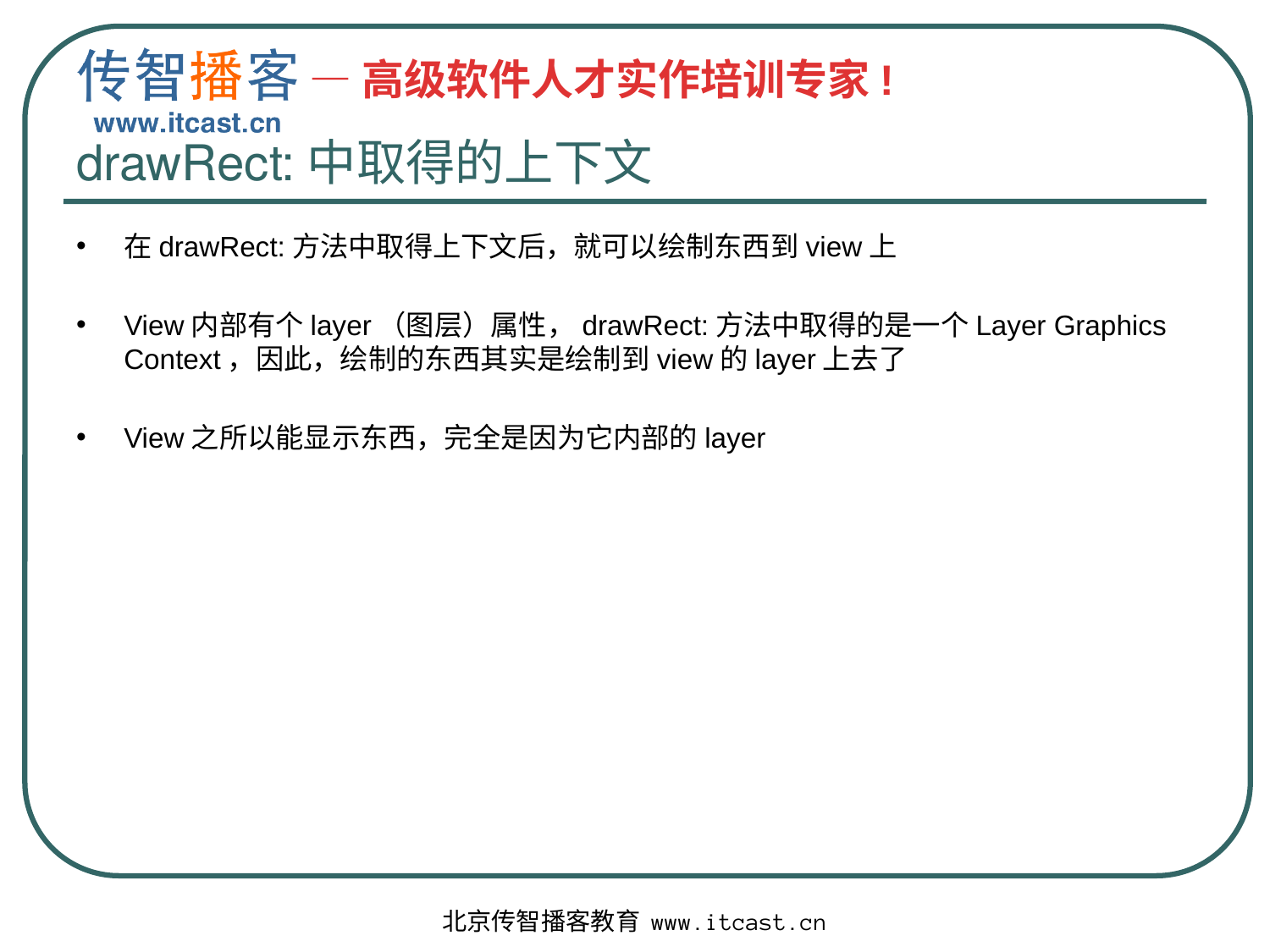

# drawRect:中取得的上下文
在drawRect:方法中取得上下文后，就可以绘制东西到view上

View内部有个layer（图层）属性，drawRect:方法中取得的是一个Layer Graphics Context，因此，绘制的东西其实是绘制到view的layer上去了

View之所以能显示东西，完全是因为它内部的layer